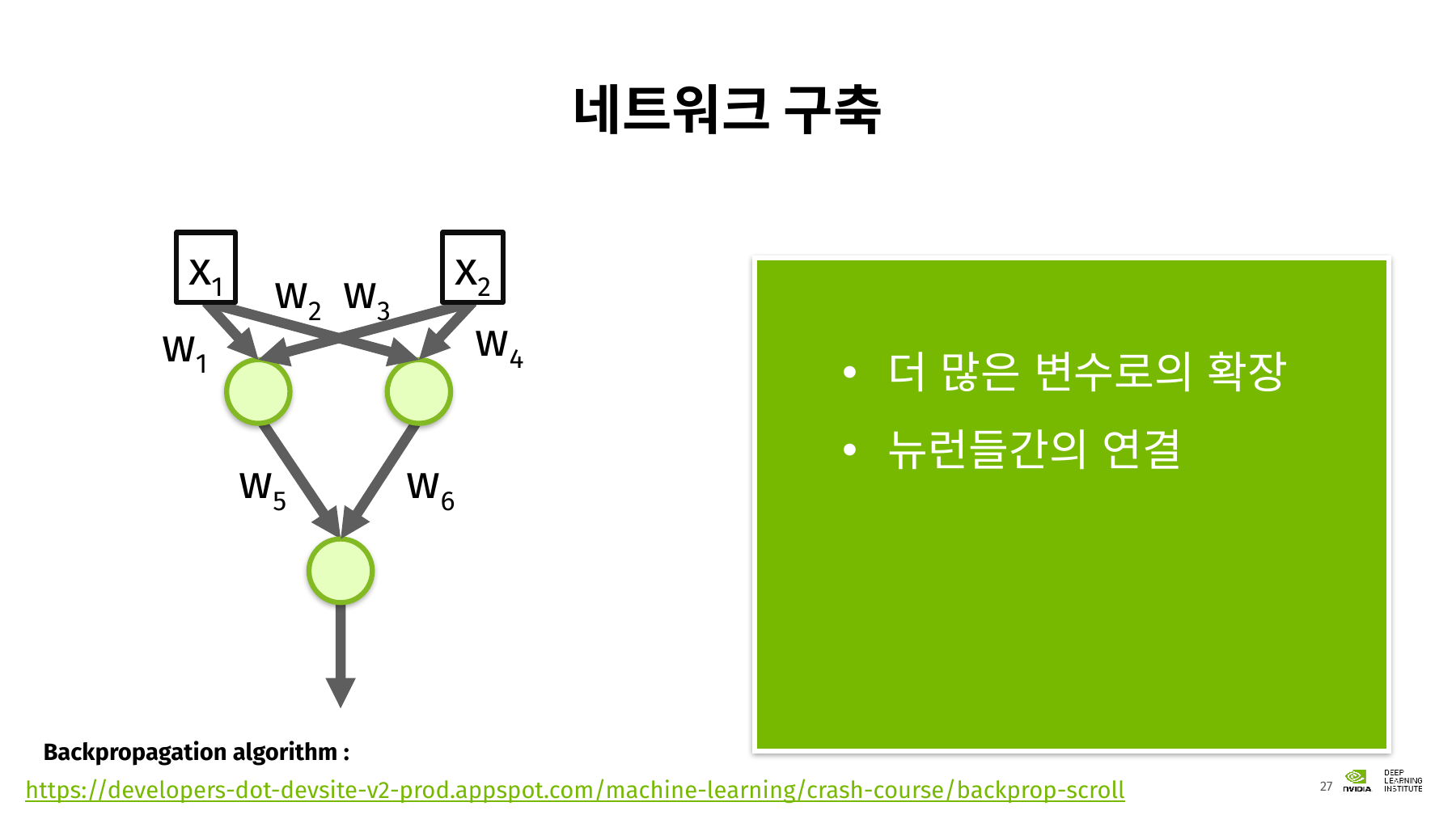

# 네트워크 구축
x1
x2

더 많은 변수로의 확장
뉴런들간의 연결

w3
w2
w4
w1

w5
w6

Backpropagation algorithm :
https://developers-dot-devsite-v2-prod.appspot.com/machine-learning/crash-course/backprop-scroll